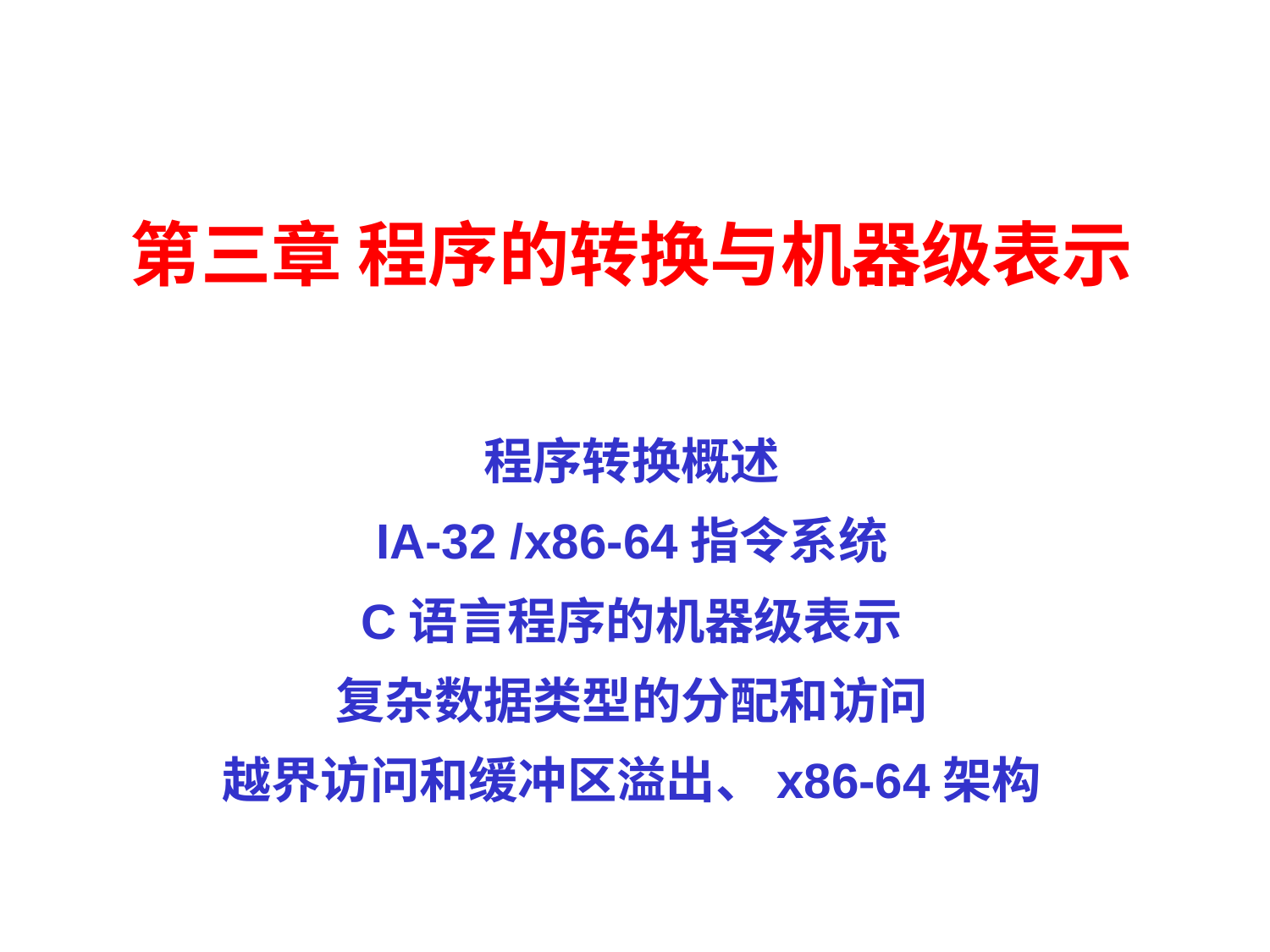

第三章 程序的转换与机器级表示
程序转换概述
IA-32 /x86-64指令系统
C语言程序的机器级表示
复杂数据类型的分配和访问
越界访问和缓冲区溢出、x86-64架构
3.程序的转换及机器级表示
孙鑫  2017-10